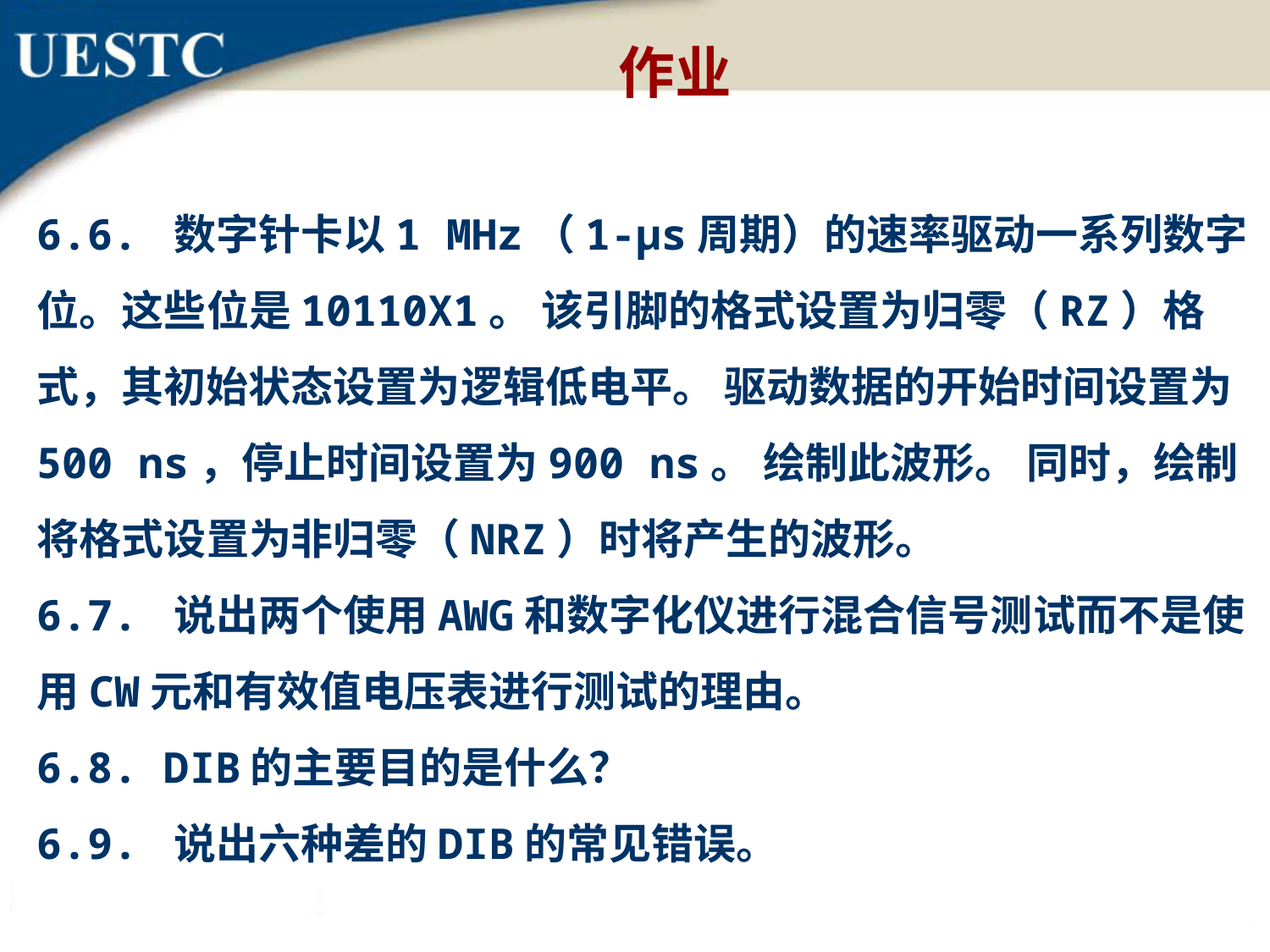

作业
6.6. 数字针卡以1 MHz（1-μs周期）的速率驱动一系列数字位。这些位是10110X1。 该引脚的格式设置为归零（RZ）格式，其初始状态设置为逻辑低电平。 驱动数据的开始时间设置为500 ns，停止时间设置为900 ns。 绘制此波形。 同时，绘制将格式设置为非归零（NRZ）时将产生的波形。
6.7. 说出两个使用AWG和数字化仪进行混合信号测试而不是使用CW元和有效值电压表进行测试的理由。
6.8. DIB的主要目的是什么？
6.9. 说出六种差的DIB的常见错误。